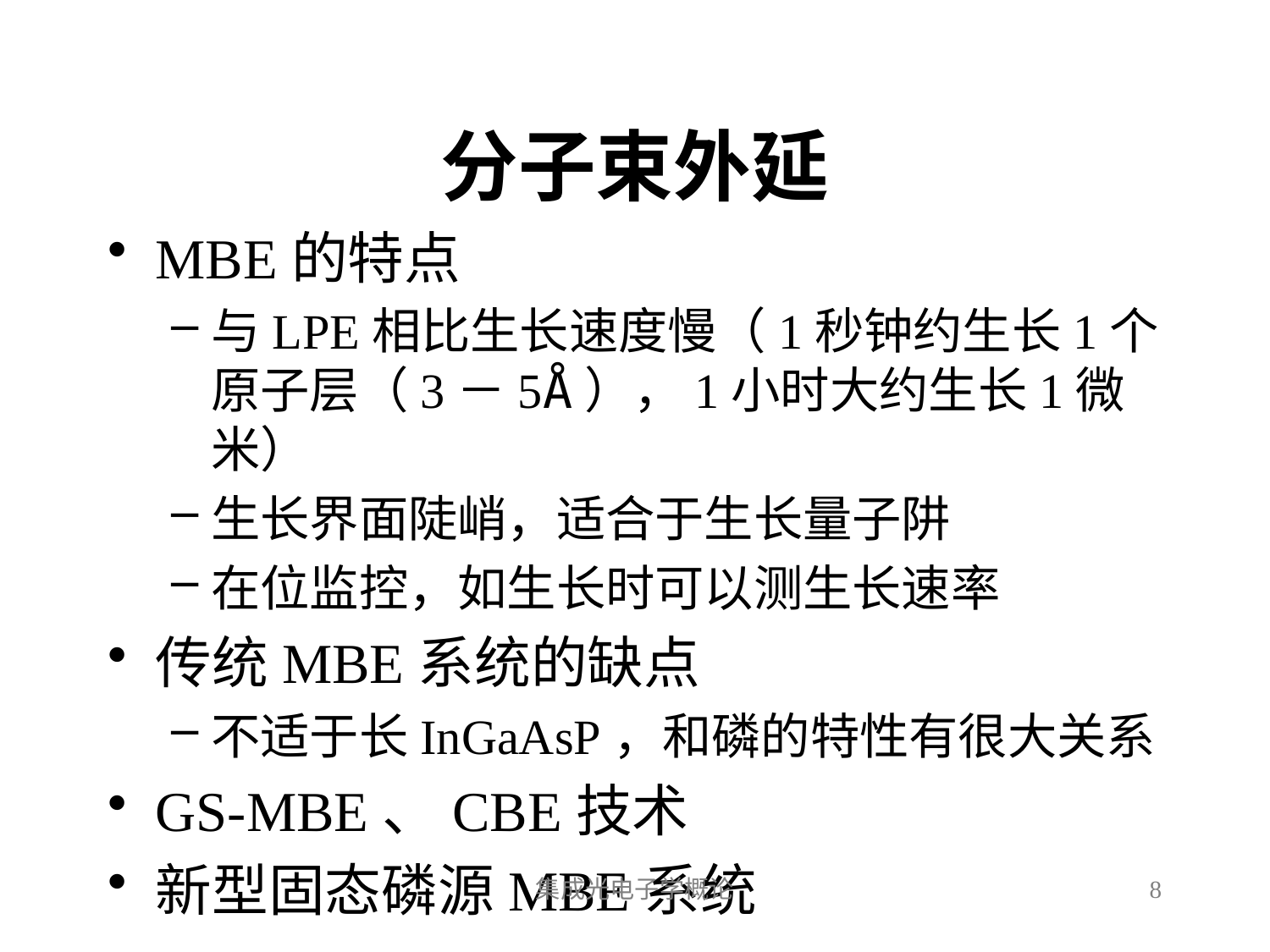

# 分子束外延
MBE的特点
与LPE相比生长速度慢（1秒钟约生长1个原子层（3－5Å），1小时大约生长1微米）
生长界面陡峭，适合于生长量子阱
在位监控，如生长时可以测生长速率
传统MBE系统的缺点
不适于长InGaAsP，和磷的特性有很大关系
GS-MBE、CBE技术
新型固态磷源MBE系统
集成光电子学概论
8